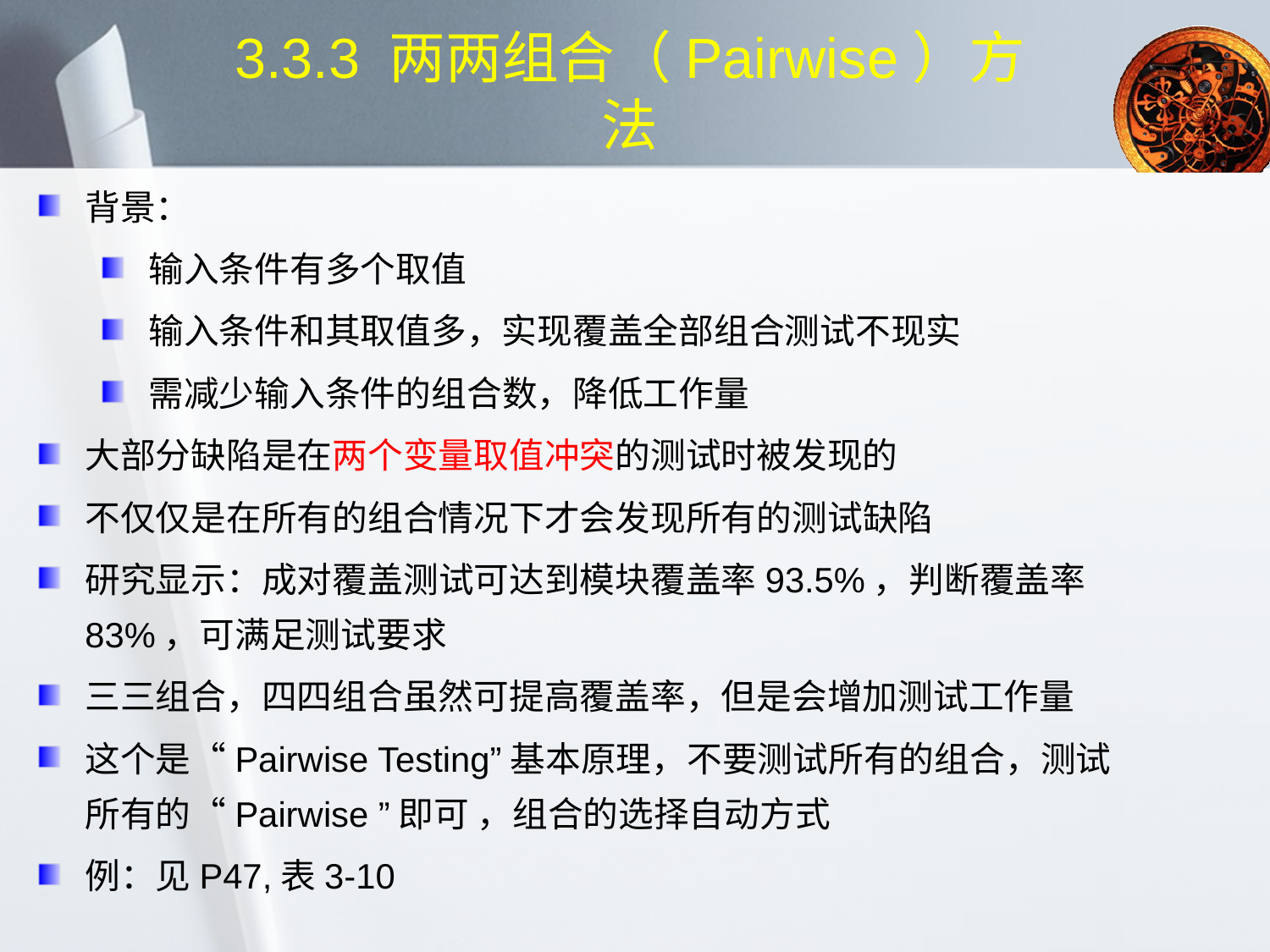

# 3.3.3 两两组合（Pairwise）方法
背景：
输入条件有多个取值
输入条件和其取值多，实现覆盖全部组合测试不现实
需减少输入条件的组合数，降低工作量
大部分缺陷是在两个变量取值冲突的测试时被发现的
不仅仅是在所有的组合情况下才会发现所有的测试缺陷
研究显示：成对覆盖测试可达到模块覆盖率93.5%，判断覆盖率83%，可满足测试要求
三三组合，四四组合虽然可提高覆盖率，但是会增加测试工作量
这个是“Pairwise Testing”基本原理，不要测试所有的组合，测试所有的“Pairwise ”即可 ，组合的选择自动方式
例：见P47,表3-10